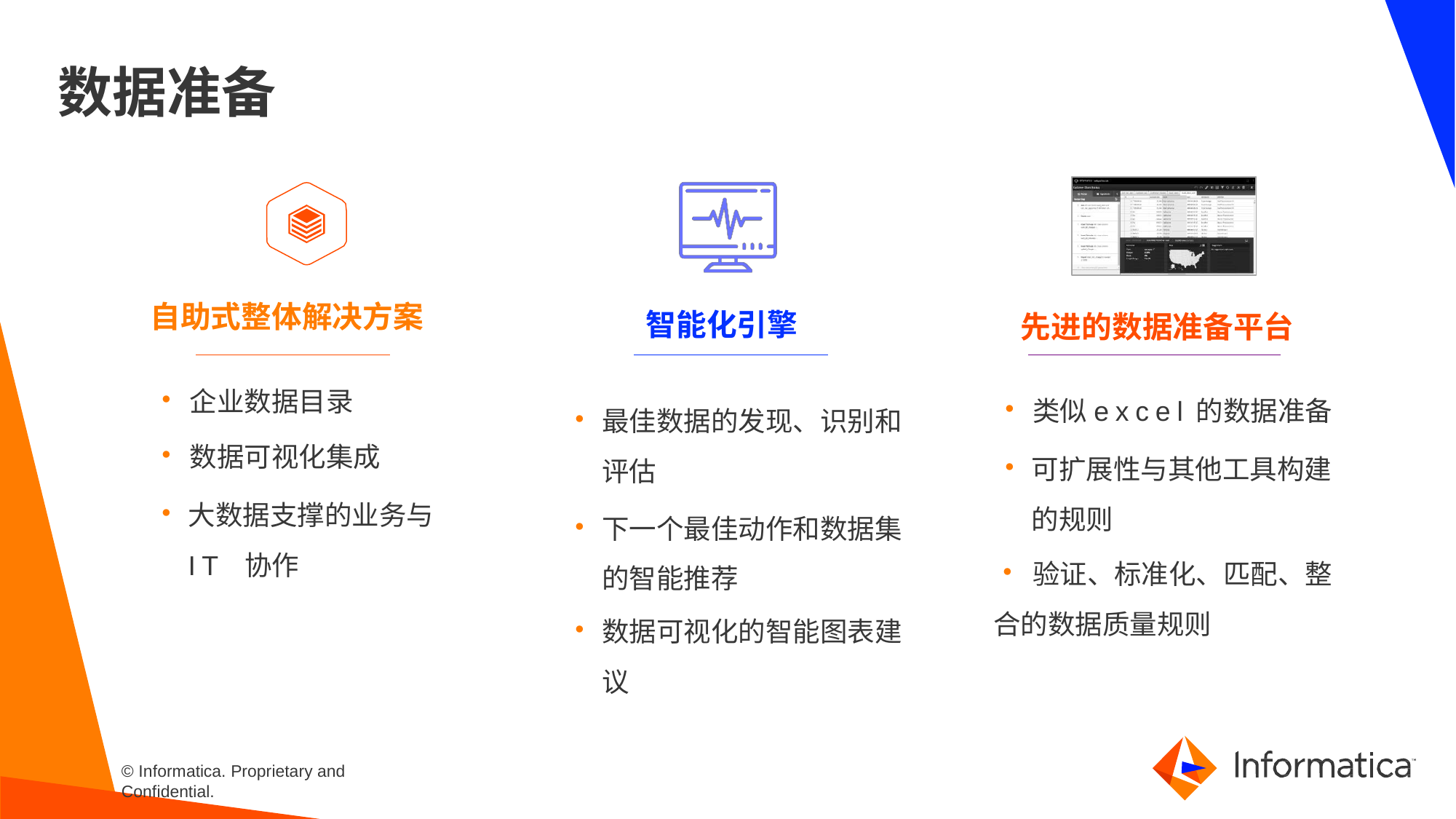

# 数据准备

自助式整体解决方案
智能化引擎
先进的数据准备平台

•	企业数据目录
•	数据可视化集成
•	大数据支撑的业务与IT 协作
•	最佳数据的发现、识别和 评估
•	下一个最佳动作和数据集 的智能推荐
•	数据可视化的智能图表建 议
•	类似excel的数据准备
•	可扩展性与其他工具构建 的规则
•	验证、标准化、匹配、整
合的数据质量规则
11
© Informatica. Proprietary and Confidential.